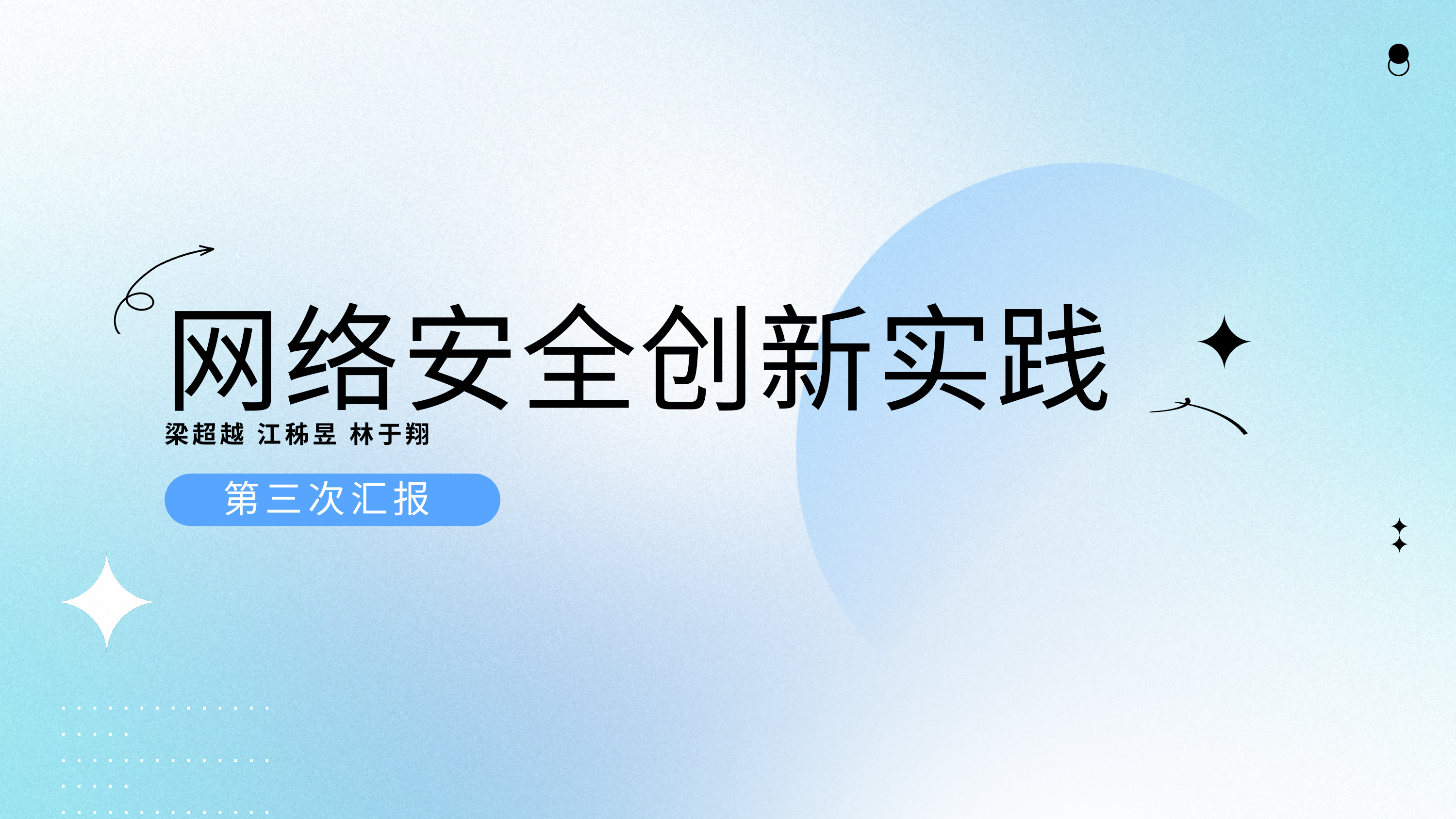

网络安全创新实践

梁超越 江秭昱 林于翔
第三次汇报

···················
···················
···················